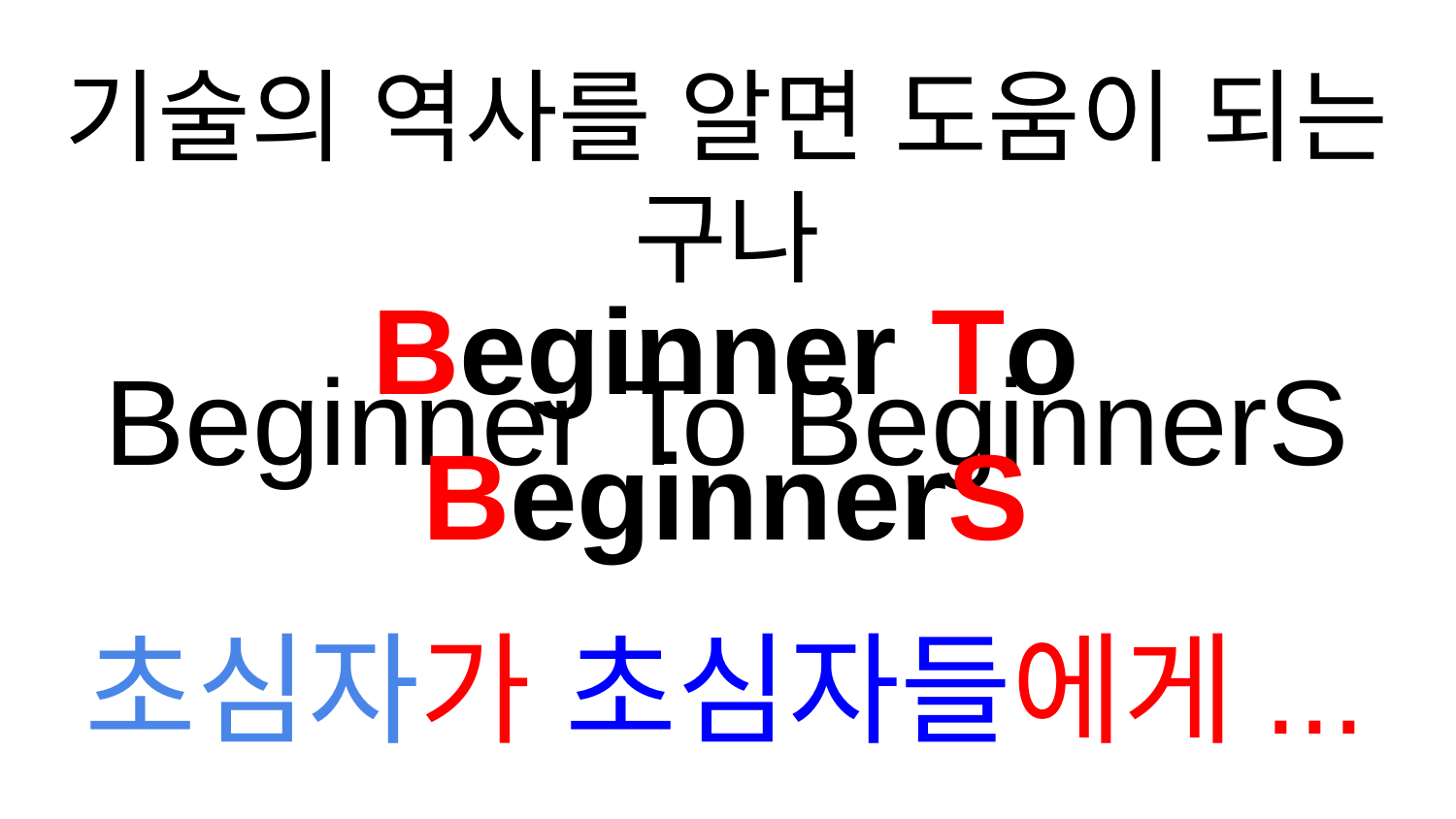

기술의 역사를 알면 도움이 되는 구나
Beginner To BeginnerS
Beginner To BeginnerS
초심자가 초심자들에게...